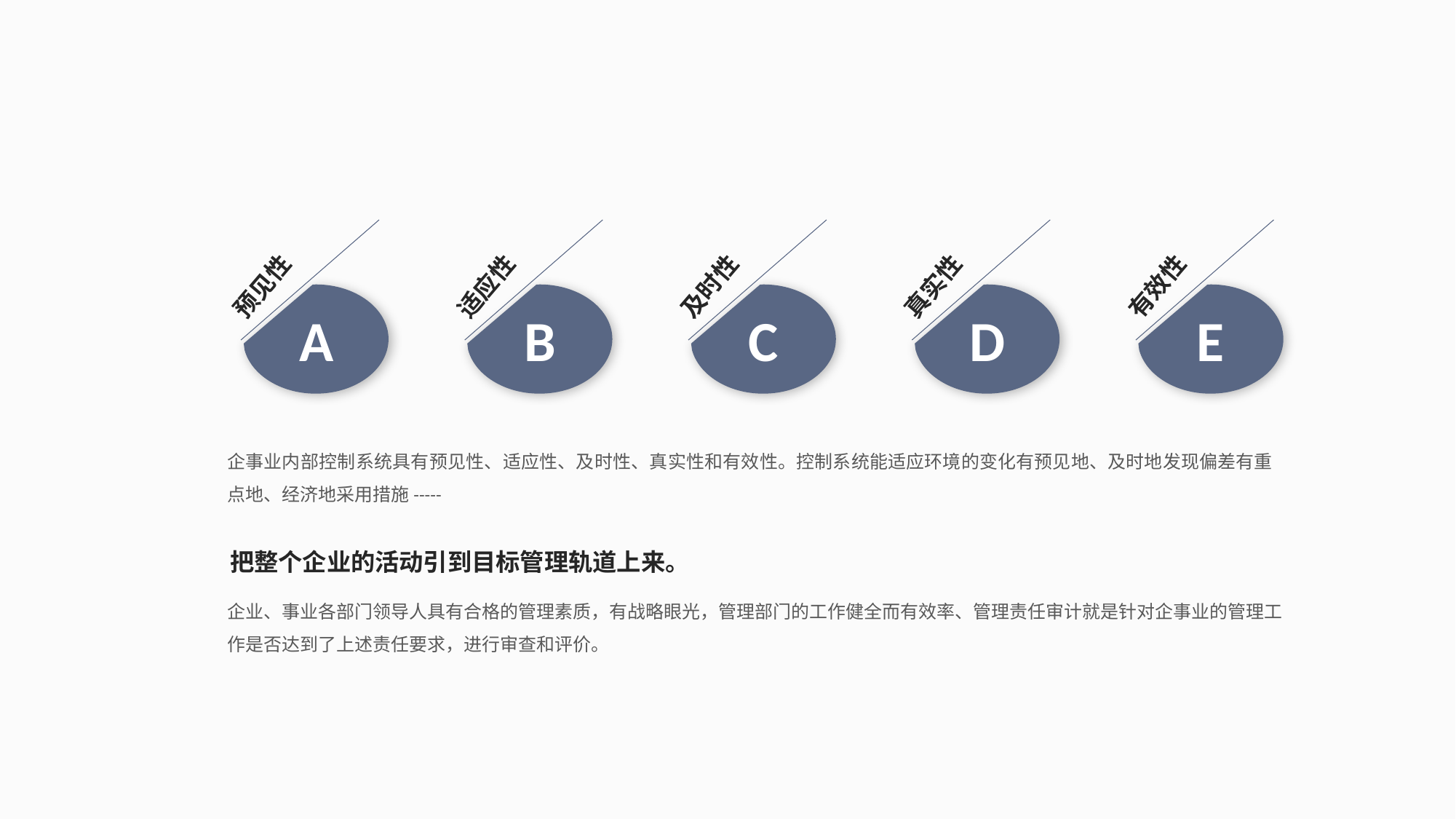

适应性
及时性
有效性
预见性
真实性
A
B
C
D
E
企事业内部控制系统具有预见性、适应性、及时性、真实性和有效性。控制系统能适应环境的变化有预见地、及时地发现偏差有重点地、经济地采用措施-----
把整个企业的活动引到目标管理轨道上来。
企业、事业各部门领导人具有合格的管理素质，有战略眼光，管理部门的工作健全而有效率、管理责任审计就是针对企事业的管理工作是否达到了上述责任要求，进行审查和评价。